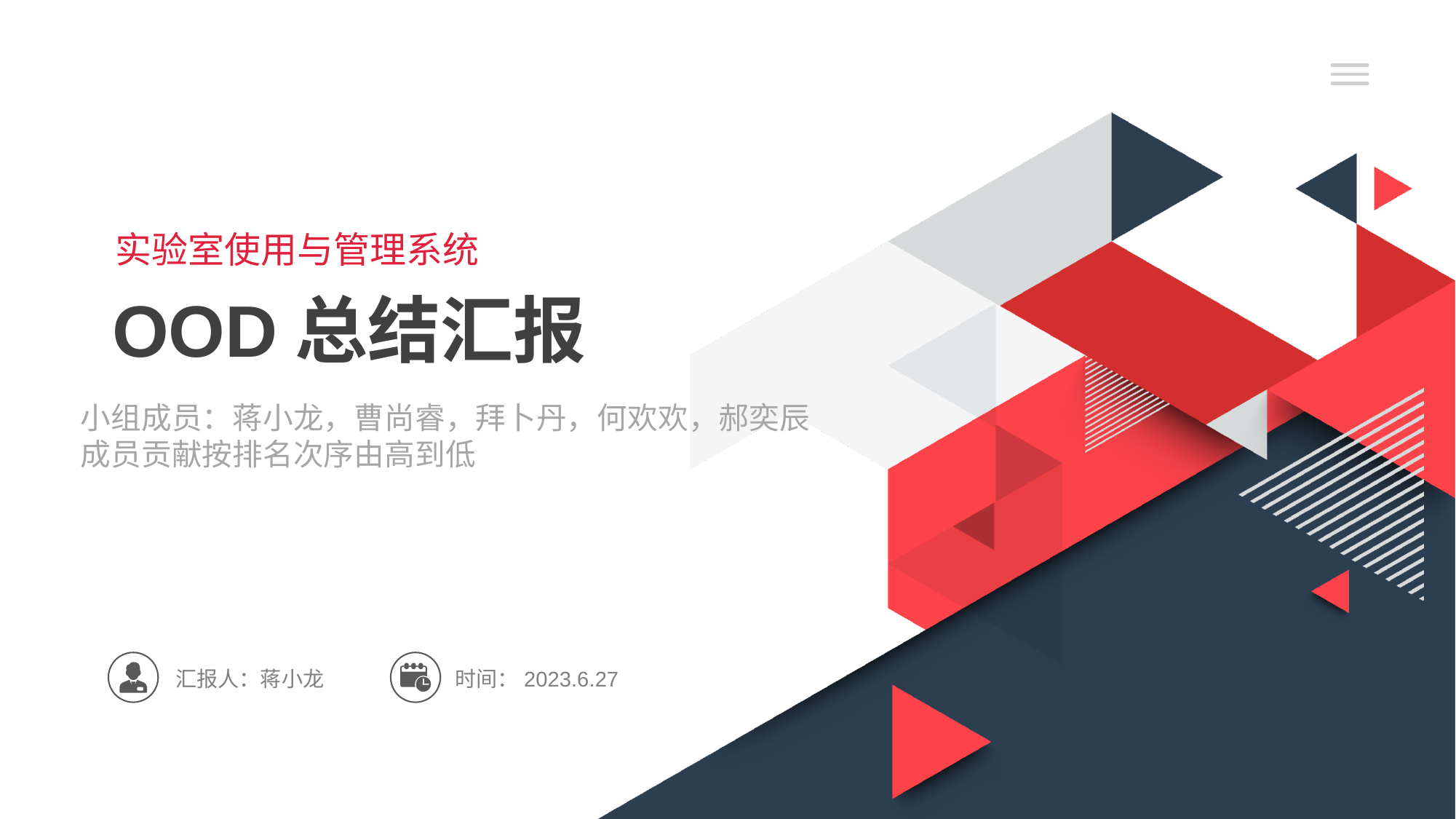

实验室使用与管理系统
OOD总结汇报
小组成员：蒋小龙，曹尚睿，拜卜丹，何欢欢，郝奕辰
成员贡献按排名次序由高到低

汇报人：蒋小龙
时间：2023.6.27